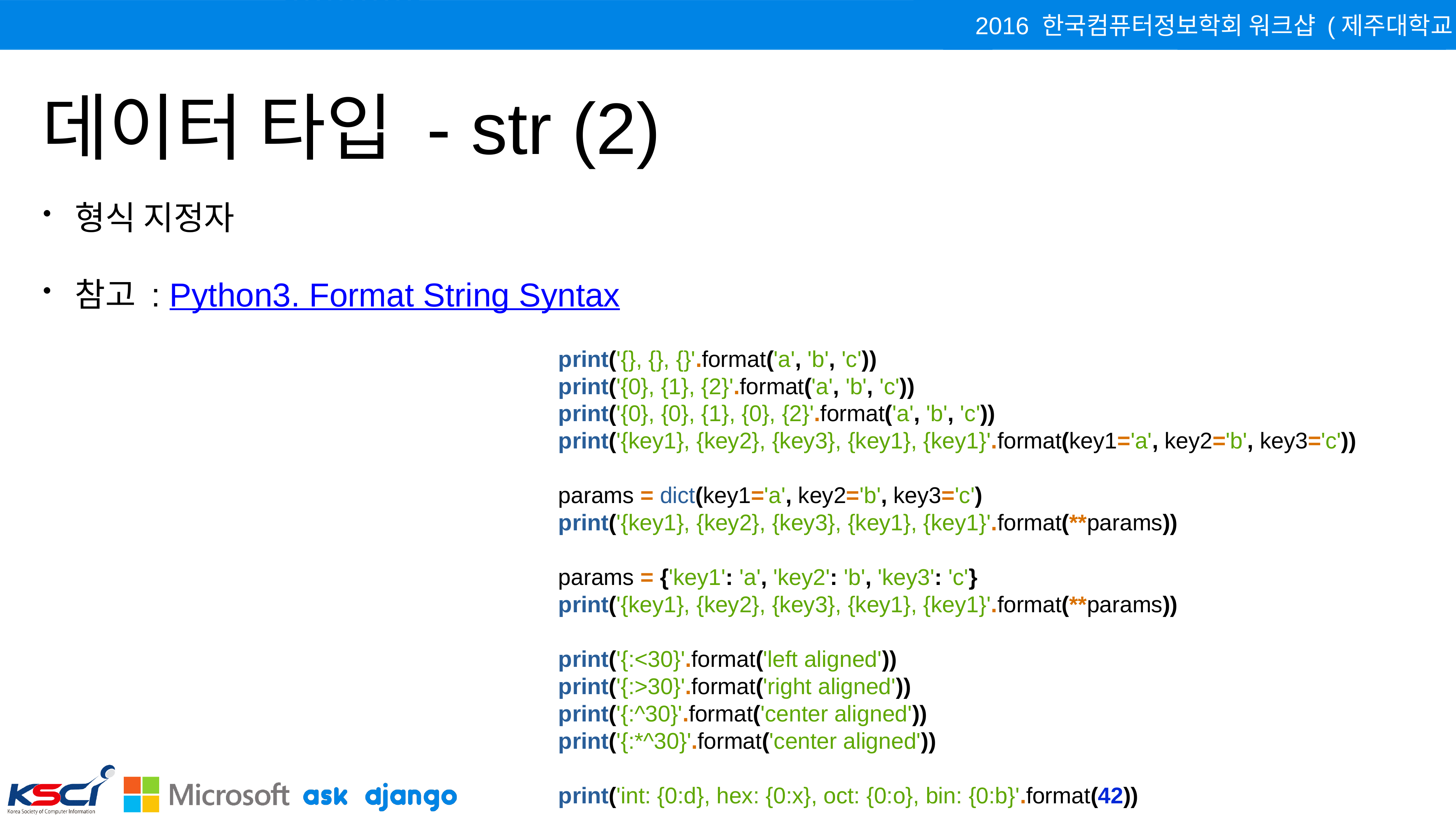

# 데이터 타입 - str (2)
형식 지정자
참고 : Python3. Format String Syntax
print('{}, {}, {}'.format('a', 'b', 'c'))
print('{0}, {1}, {2}'.format('a', 'b', 'c'))
print('{0}, {0}, {1}, {0}, {2}'.format('a', 'b', 'c'))
print('{key1}, {key2}, {key3}, {key1}, {key1}'.format(key1='a', key2='b', key3='c'))

params = dict(key1='a', key2='b', key3='c')
print('{key1}, {key2}, {key3}, {key1}, {key1}'.format(**params))

params = {'key1': 'a', 'key2': 'b', 'key3': 'c'}
print('{key1}, {key2}, {key3}, {key1}, {key1}'.format(**params))

print('{:<30}'.format('left aligned'))
print('{:>30}'.format('right aligned'))
print('{:^30}'.format('center aligned'))
print('{:*^30}'.format('center aligned'))

print('int: {0:d}, hex: {0:x}, oct: {0:o}, bin: {0:b}'.format(42))